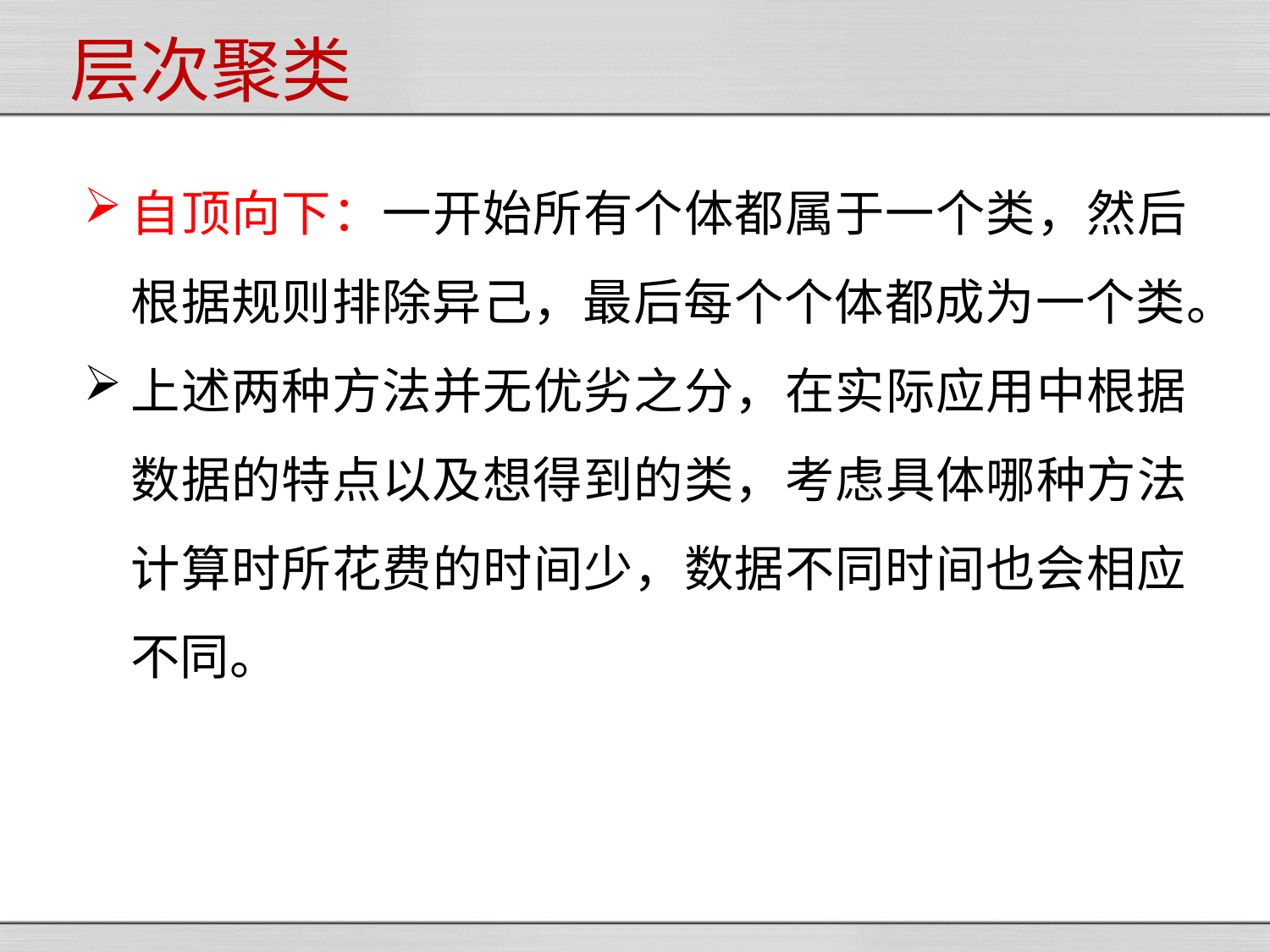

层次聚类
自顶向下：一开始所有个体都属于一个类，然后根据规则排除异己，最后每个个体都成为一个类。
上述两种方法并无优劣之分，在实际应用中根据数据的特点以及想得到的类，考虑具体哪种方法计算时所花费的时间少，数据不同时间也会相应不同。